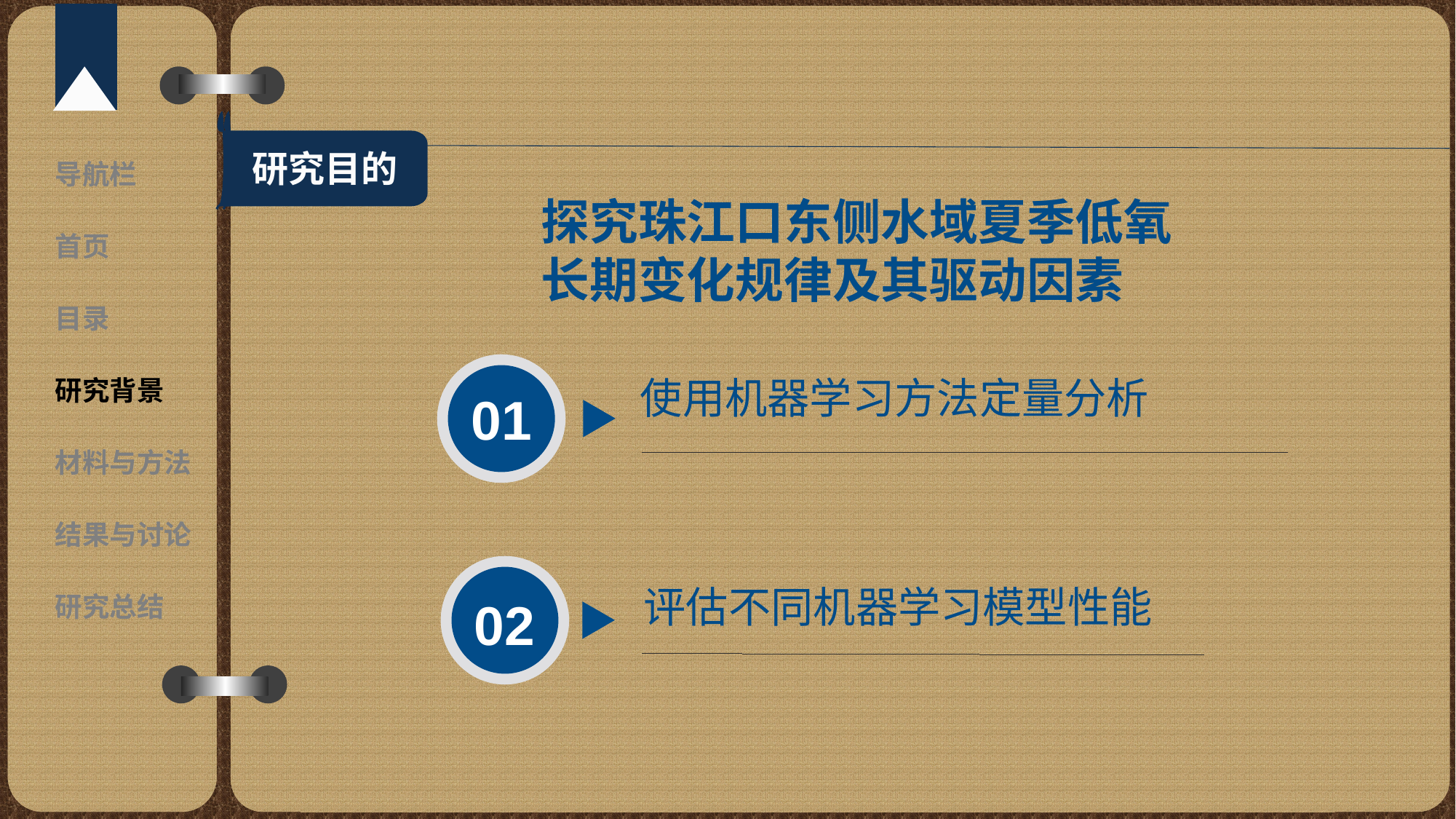

研究目的
导航栏
探究珠江口东侧水域夏季低氧长期变化规律及其驱动因素
首页
目录

使用机器学习方法定量分析
研究背景
01

材料与方法

结果与讨论

评估不同机器学习模型性能
研究总结
02